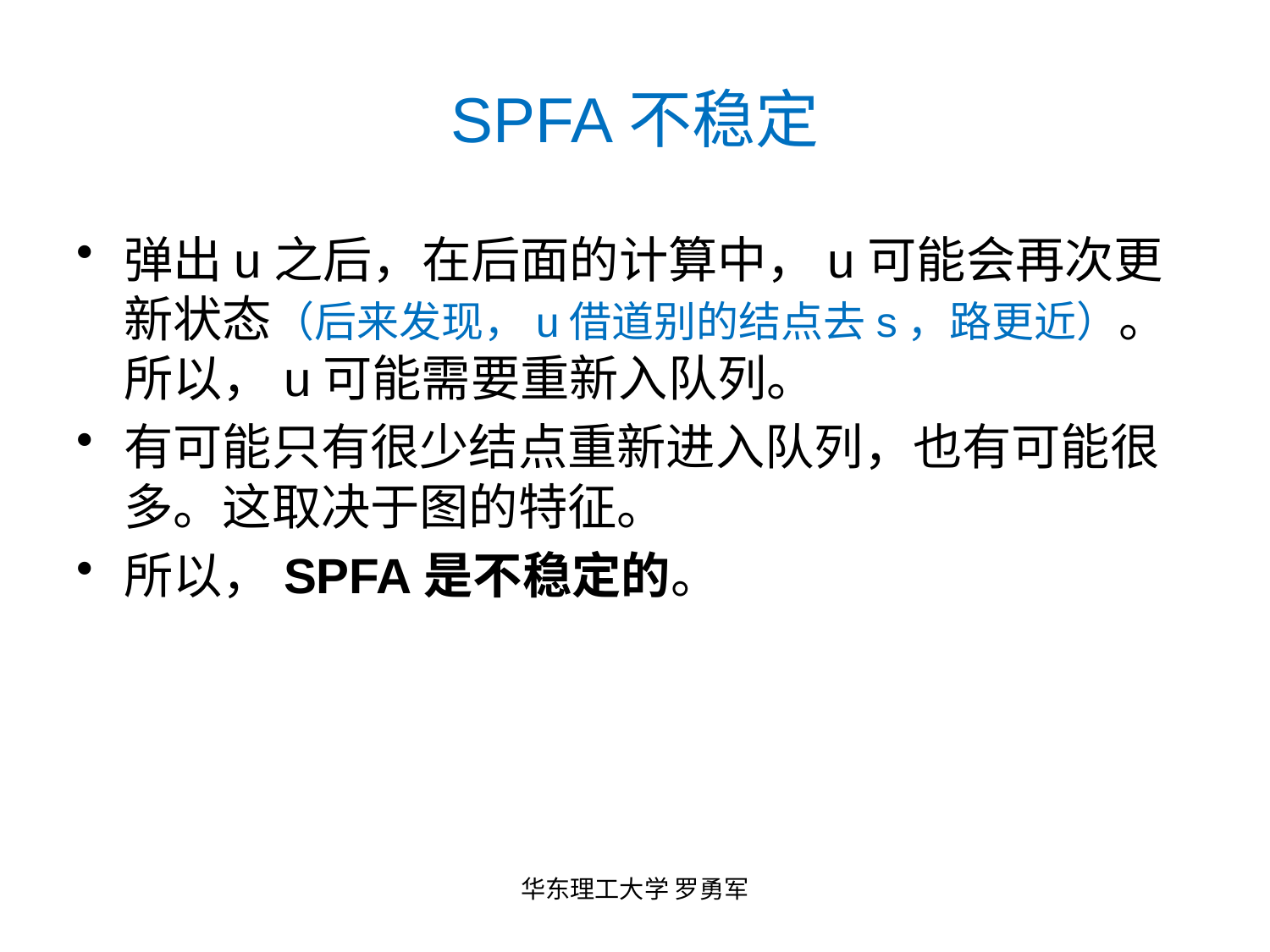

# SPFA不稳定
弹出u之后，在后面的计算中，u可能会再次更新状态（后来发现，u借道别的结点去s，路更近）。所以，u可能需要重新入队列。
有可能只有很少结点重新进入队列，也有可能很多。这取决于图的特征。
所以，SPFA是不稳定的。

华东理工大学 罗勇军